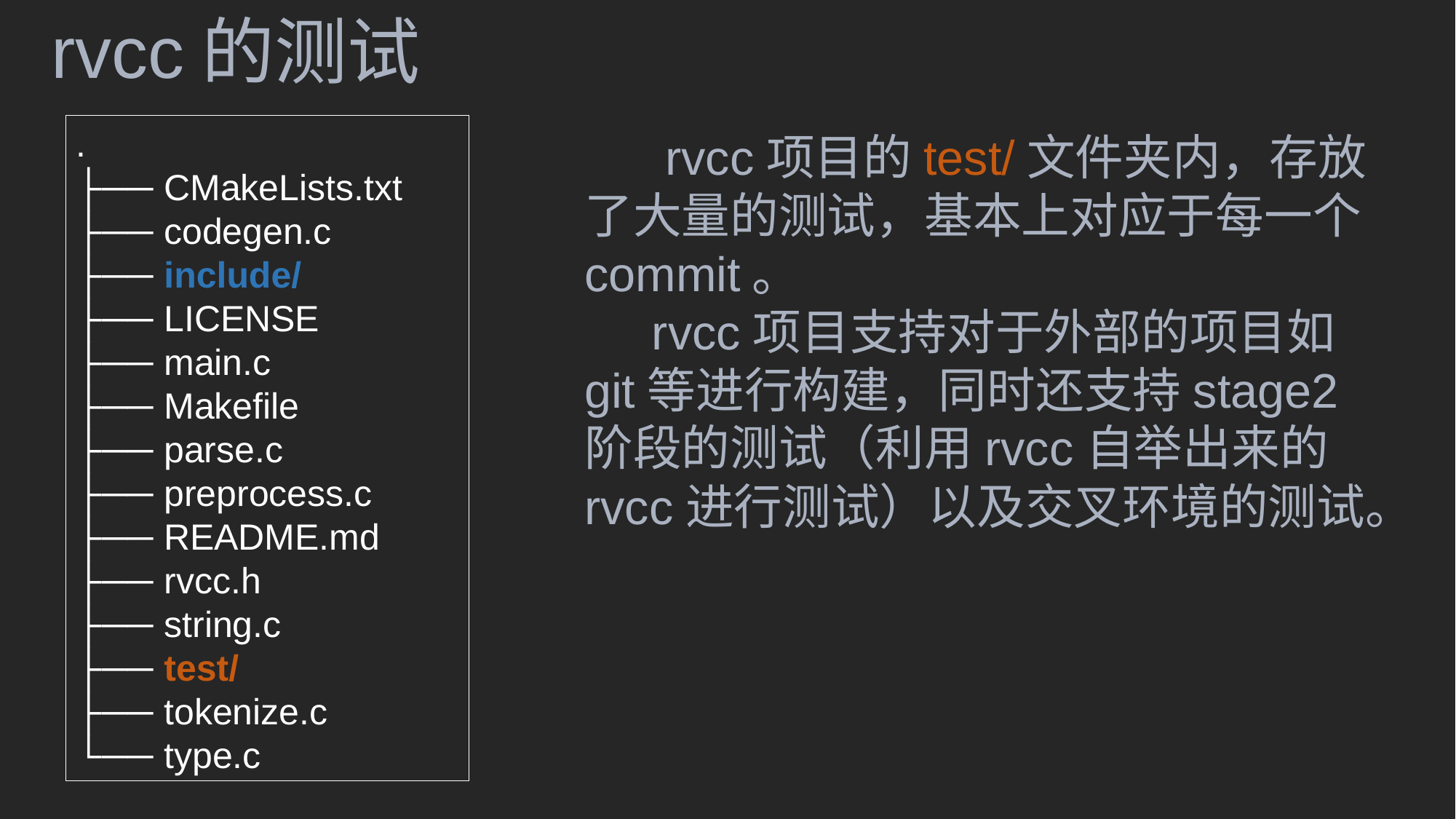

rvcc的测试
.
├── CMakeLists.txt
├── codegen.c
├── include/
├── LICENSE
├── main.c
├── Makefile
├── parse.c
├── preprocess.c
├── README.md
├── rvcc.h
├── string.c
├── test/
├── tokenize.c
└── type.c
      rvcc项目的test/文件夹内，存放了大量的测试，基本上对应于每一个commit。
     rvcc项目支持对于外部的项目如git等进行构建，同时还支持stage2阶段的测试（利用rvcc自举出来的rvcc进行测试）以及交叉环境的测试。